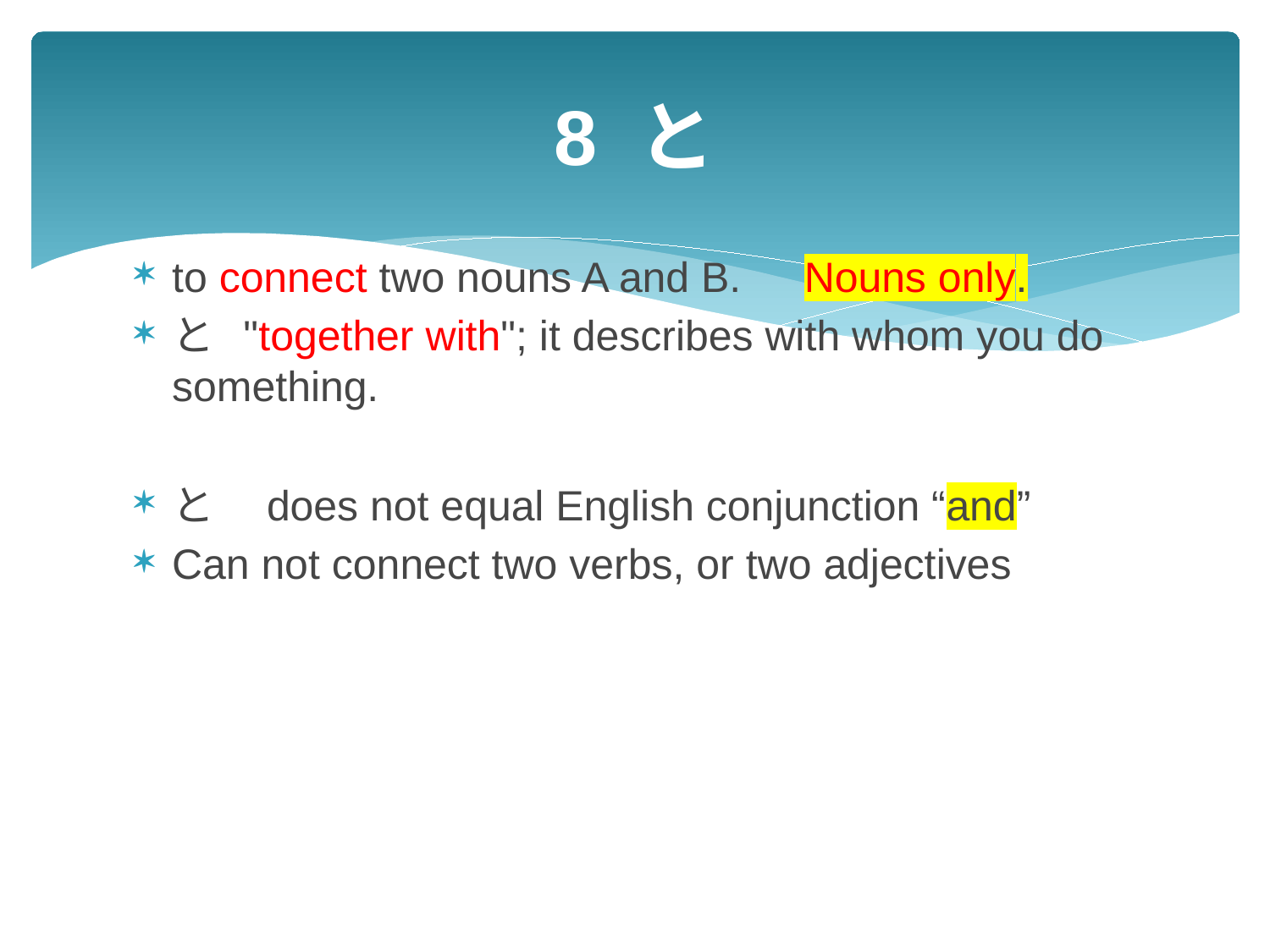

# 8 と
to connect two nouns A and B.　Nouns only.
と  "together with"; it describes with whom you do something.

と　does not equal English conjunction “and”
Can not connect two verbs, or two adjectives